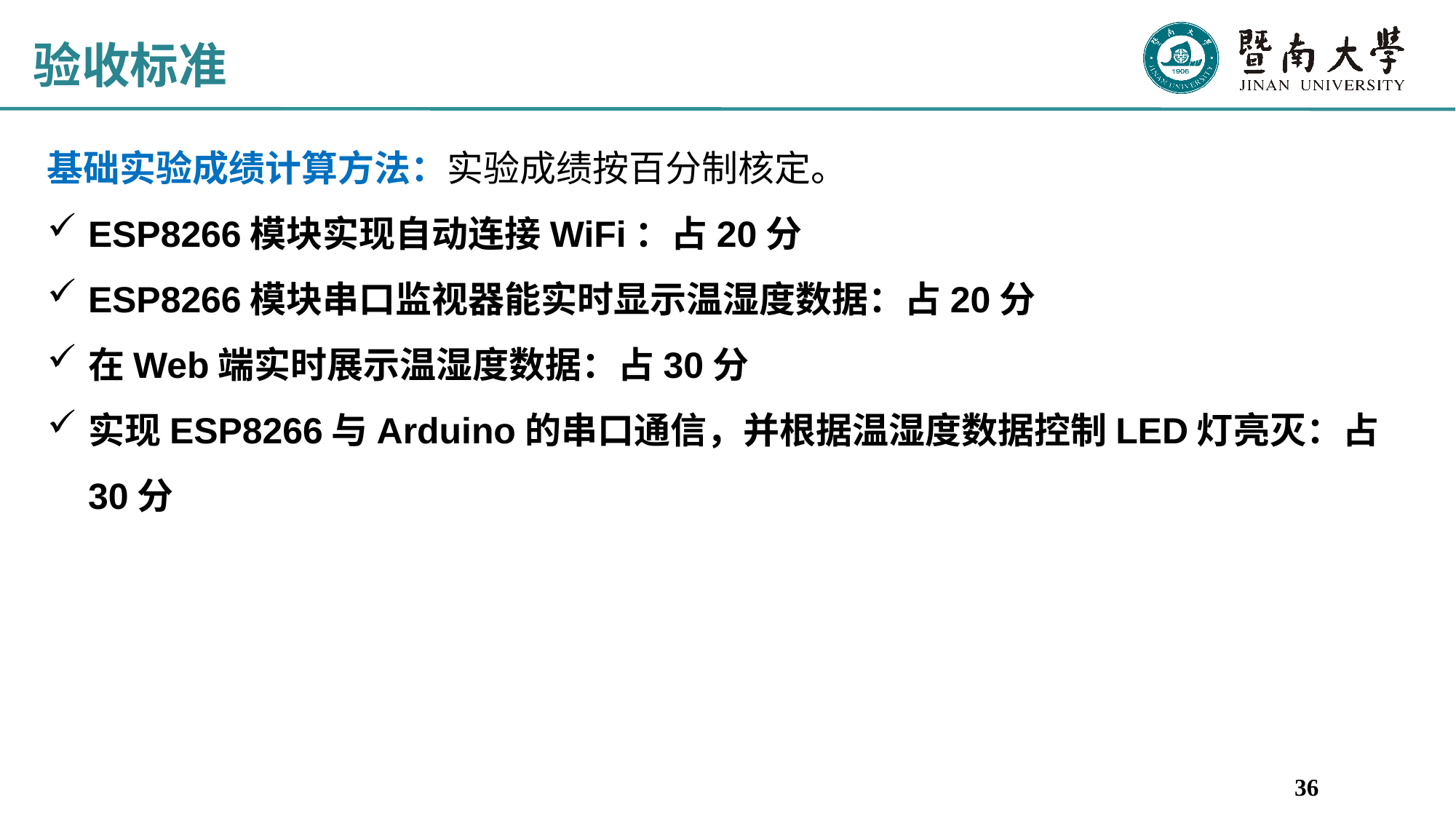

# 验收标准
基础实验成绩计算方法：实验成绩按百分制核定。
ESP8266模块实现自动连接WiFi：占20分
ESP8266模块串口监视器能实时显示温湿度数据：占20分
在Web端实时展示温湿度数据：占30分
实现ESP8266与Arduino的串口通信，并根据温湿度数据控制LED灯亮灭：占30分